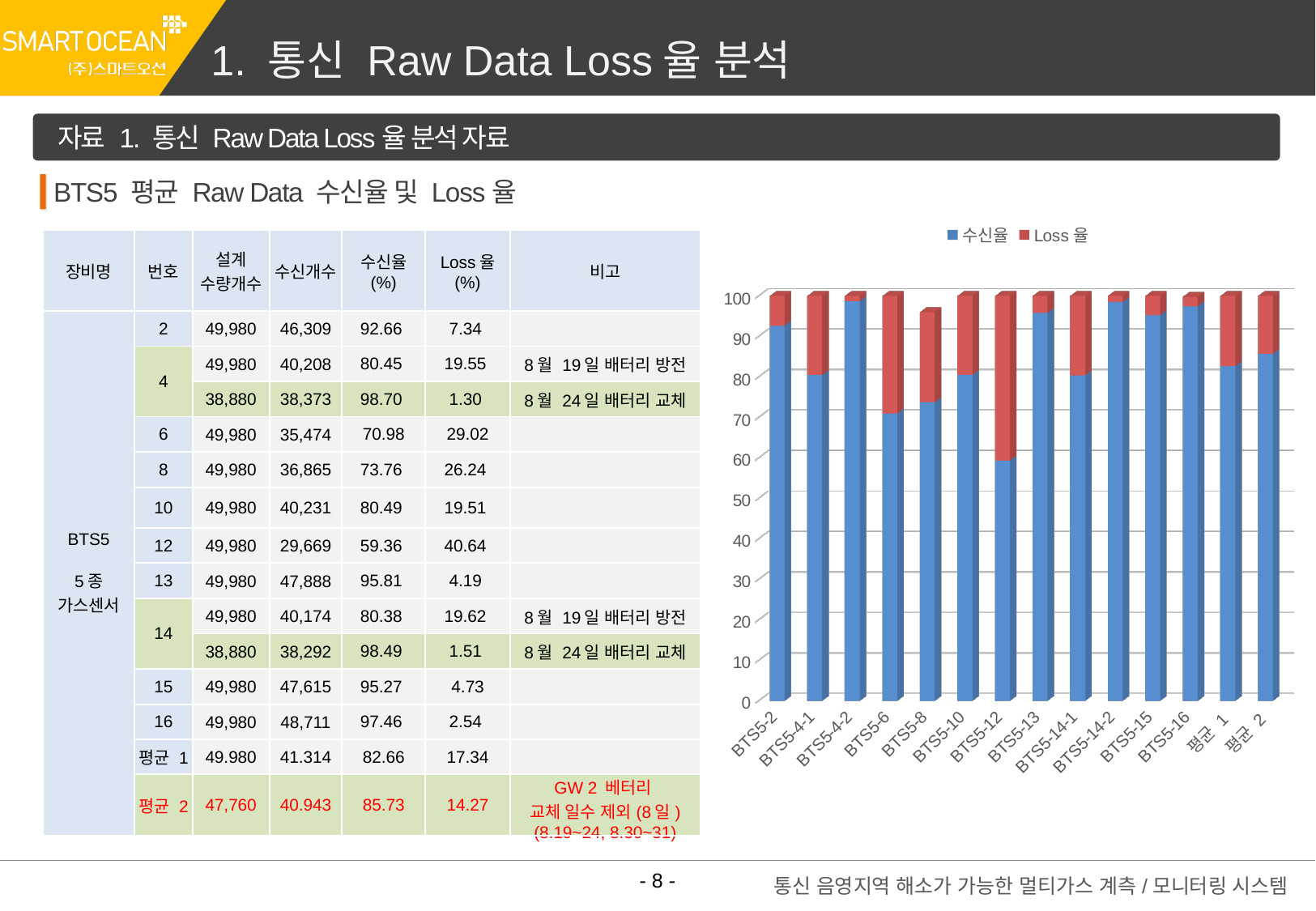

1. 통신 Raw Data Loss율 분석
자료 1. 통신 Raw Data Loss율 분석 자료
BTS5 평균 Raw Data 수신율 및 Loss율

[unsupported chart]

| 장비명 | 번호 | 설계 수량개수 | 수신개수 | 수신율 (%) | Loss율 (%) | 비고 |
| --- | --- | --- | --- | --- | --- | --- |
| BTS5 5종 가스센서 | 2 | 49,980 | 46,309 | 92.66 | 7.34 |  |
|  | 4 | 49,980 | 40,208 | 80.45 | 19.55 | 8월 19일 배터리 방전 |
|  | 4 | 38,880 | 38,373 | 98.70 | 1.30 | 8월 24일 배터리 교체 |
|  | 6 | 49,980 | 35,474 | 70.98 | 29.02 |  |
|  | 8 | 49,980 | 36,865 | 73.76 | 26.24 |  |
|  | 10 | 49,980 | 40,231 | 80.49 | 19.51 |  |
|  | 12 | 49,980 | 29,669 | 59.36 | 40.64 |  |
|  | 13 | 49,980 | 47,888 | 95.81 | 4.19 |  |
|  | 14 | 49,980 | 40,174 | 80.38 | 19.62 | 8월 19일 배터리 방전 |
|  | 14 | 38,880 | 38,292 | 98.49 | 1.51 | 8월 24일 배터리 교체 |
|  | 15 | 49,980 | 47,615 | 95.27 | 4.73 |  |
|  | 16 | 49,980 | 48,711 | 97.46 | 2.54 |  |
|  | 평균 1 | 49.980 | 41.314 | 82.66 | 17.34 |  |
|  | 평균 2 | 47,760 | 40.943 | 85.73 | 14.27 | GW 2 베터리 교체 일수 제외(8일) (8.19~24, 8.30~31) |